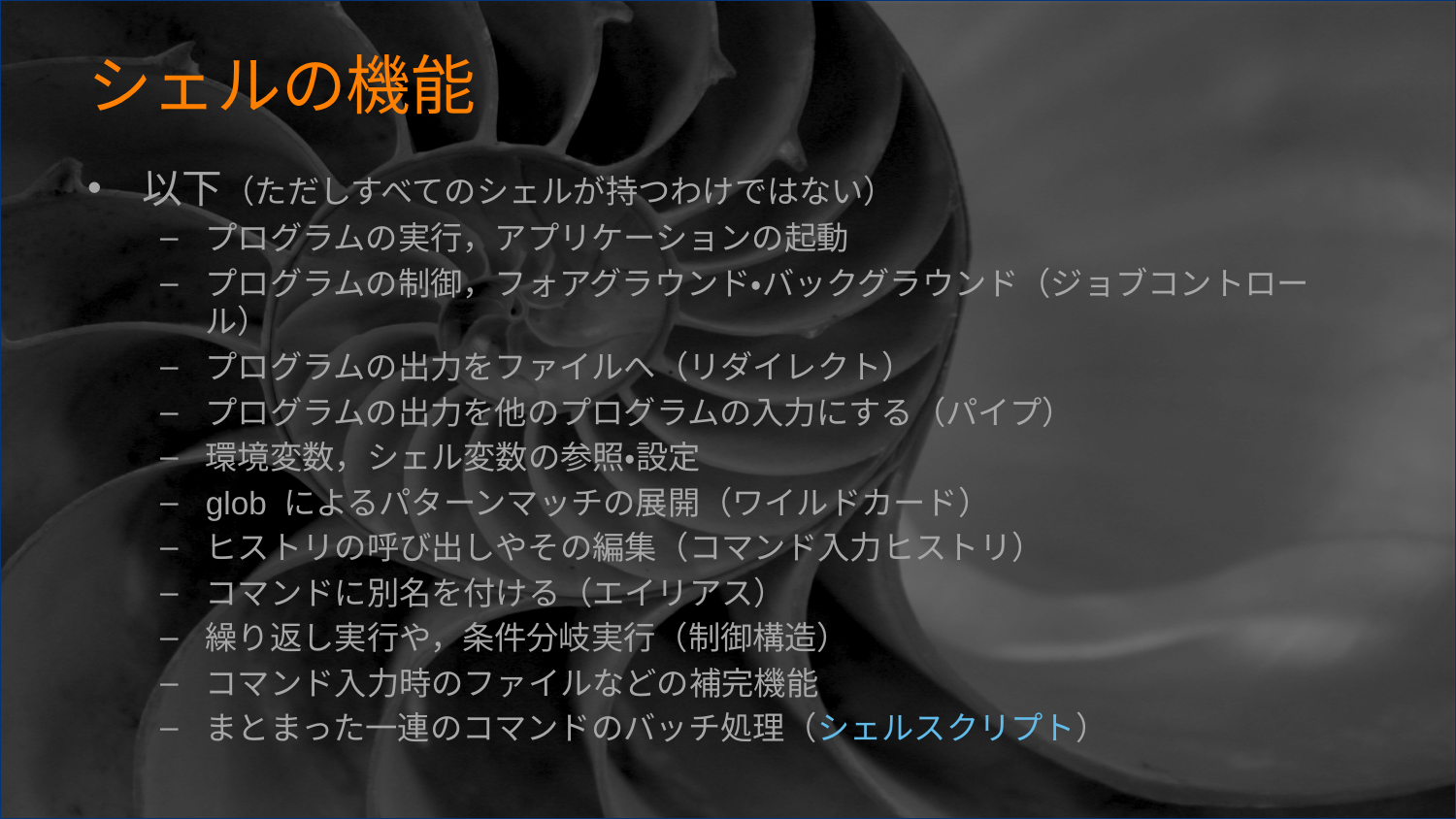

# シェルの機能
以下（ただしすべてのシェルが持つわけではない）
プログラムの実行，アプリケーションの起動
プログラムの制御，フォアグラウンド・バックグラウンド（ジョブコントロール）
プログラムの出力をファイルへ（リダイレクト）
プログラムの出力を他のプログラムの入力にする（パイプ）
環境変数，シェル変数の参照・設定
glob によるパターンマッチの展開（ワイルドカード）
ヒストリの呼び出しやその編集（コマンド入力ヒストリ）
コマンドに別名を付ける（エイリアス）
繰り返し実行や，条件分岐実行（制御構造）
コマンド入力時のファイルなどの補完機能
まとまった一連のコマンドのバッチ処理（シェルスクリプト）